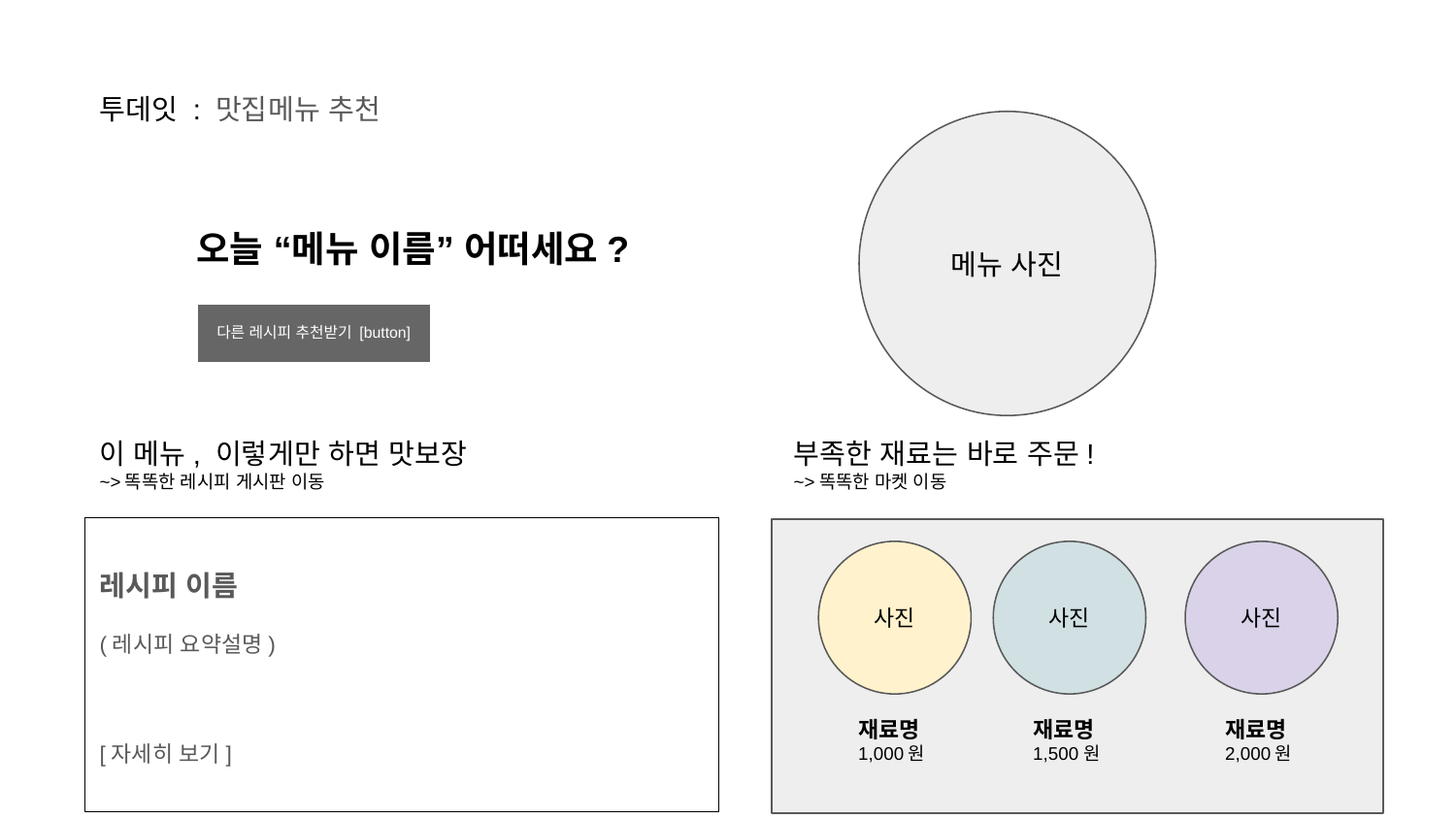

# 투데잇 : 맛집메뉴 추천
메뉴 사진
오늘 “메뉴 이름” 어떠세요?
다른 레시피 추천받기 [button]
이 메뉴, 이렇게만 하면 맛보장
~>똑똑한 레시피 게시판 이동
부족한 재료는 바로 주문!
~>똑똑한 마켓 이동
레시피 이름
(레시피 요약설명)

[자세히 보기]

사진
사진
사진
재료명
1,000원
재료명
1,500원
재료명
2,000원